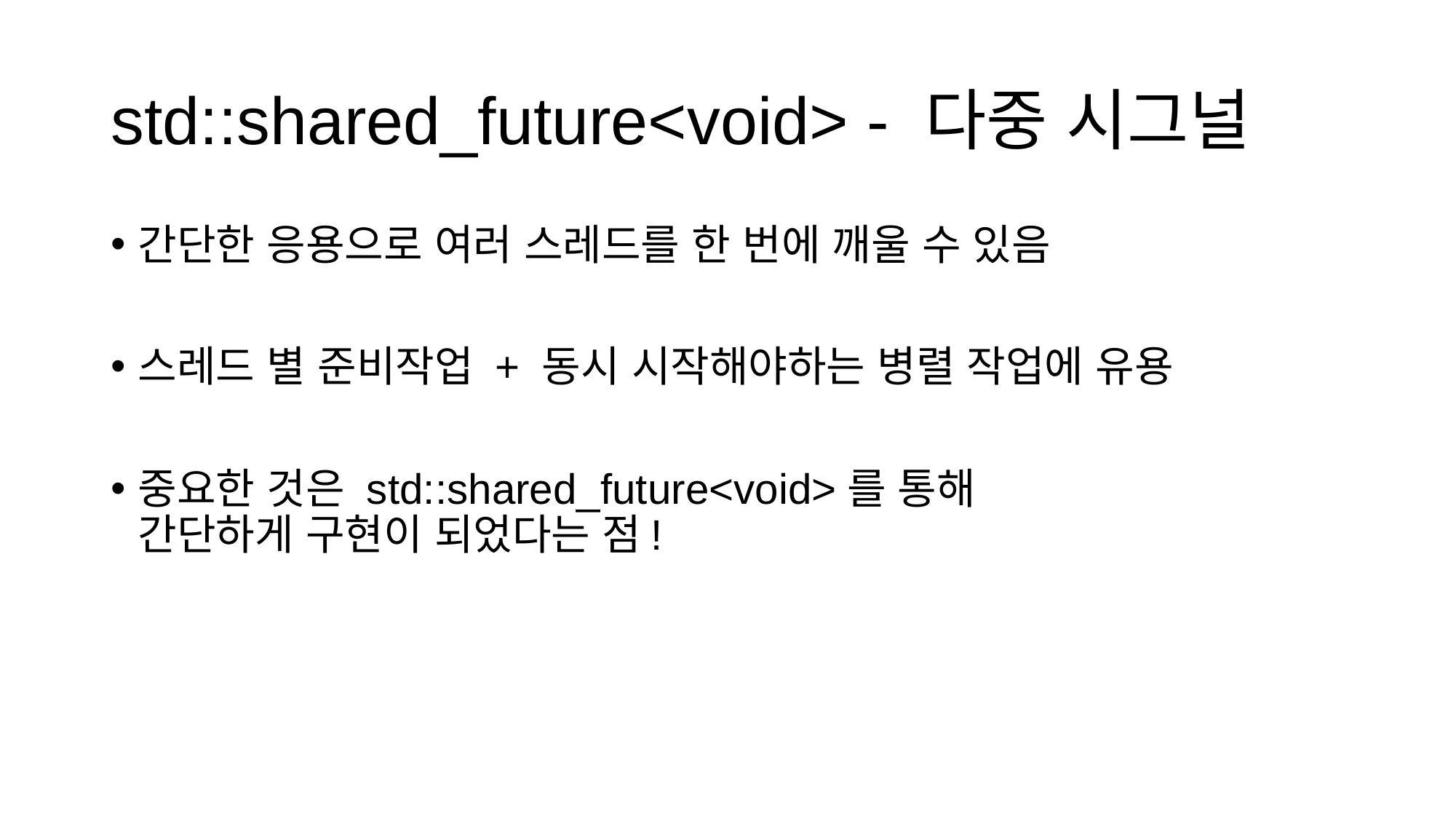

# std::shared_future<void> - 다중 시그널
간단한 응용으로 여러 스레드를 한 번에 깨울 수 있음

스레드 별 준비작업 + 동시 시작해야하는 병렬 작업에 유용

중요한 것은 std::shared_future<void>를 통해
간단하게 구현이 되었다는 점!